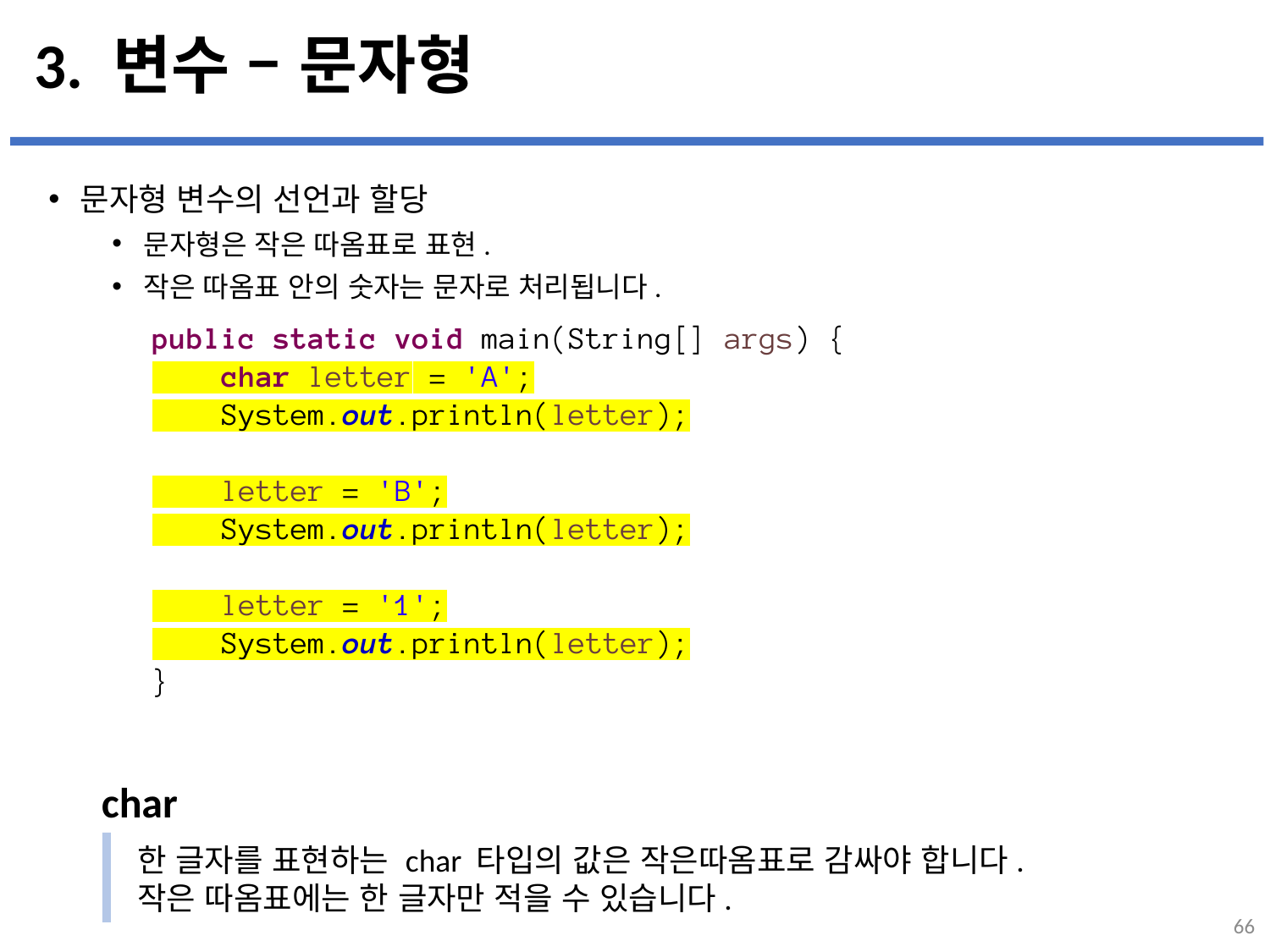

# 3. 변수 – 문자형
문자형 변수의 선언과 할당
문자형은 작은 따옴표로 표현.
작은 따옴표 안의 숫자는 문자로 처리됩니다.
public static void main(String[] args) {
    char letter = 'A';
    System.out.println(letter);

    letter = 'B';
    System.out.println(letter);

    letter = '1';
    System.out.println(letter);
}
char

한 글자를 표현하는 char 타입의 값은 작은따옴표로 감싸야 합니다.
작은 따옴표에는 한 글자만 적을 수 있습니다.
66